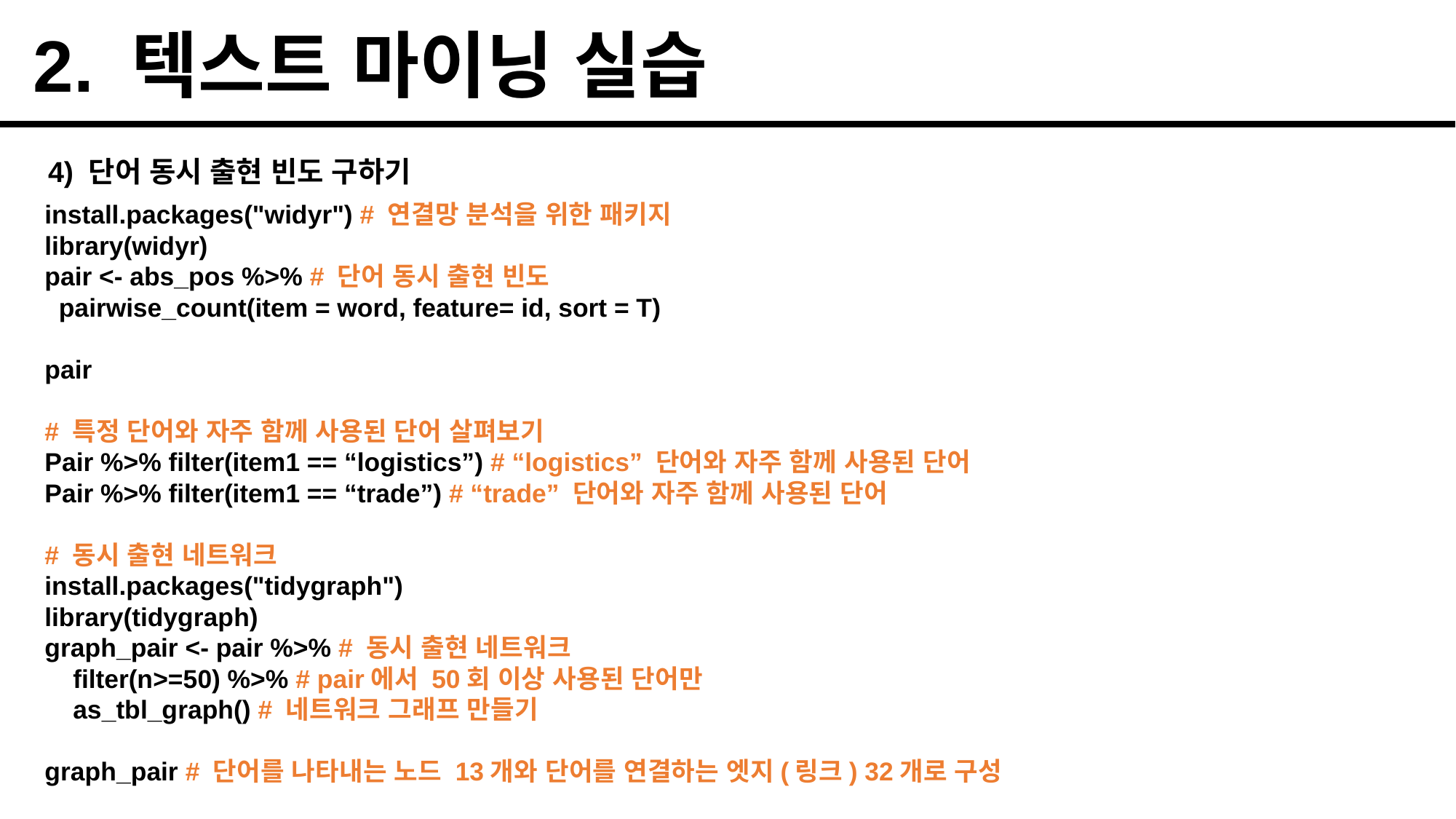

2. 텍스트 마이닝 실습
4) 단어 동시 출현 빈도 구하기
install.packages("widyr") # 연결망 분석을 위한 패키지
library(widyr)
pair <- abs_pos %>% # 단어 동시 출현 빈도
  pairwise_count(item = word, feature= id, sort = T)

pair

# 특정 단어와 자주 함께 사용된 단어 살펴보기
Pair %>% filter(item1 == “logistics”) # “logistics” 단어와 자주 함께 사용된 단어
Pair %>% filter(item1 == “trade”) # “trade” 단어와 자주 함께 사용된 단어

# 동시 출현 네트워크
install.packages("tidygraph")
library(tidygraph)
graph_pair <- pair %>% # 동시 출현 네트워크
    filter(n>=50) %>% # pair에서 50회 이상 사용된 단어만
    as_tbl_graph() # 네트워크 그래프 만들기

graph_pair # 단어를 나타내는 노드 13개와 단어를 연결하는 엣지(링크) 32개로 구성